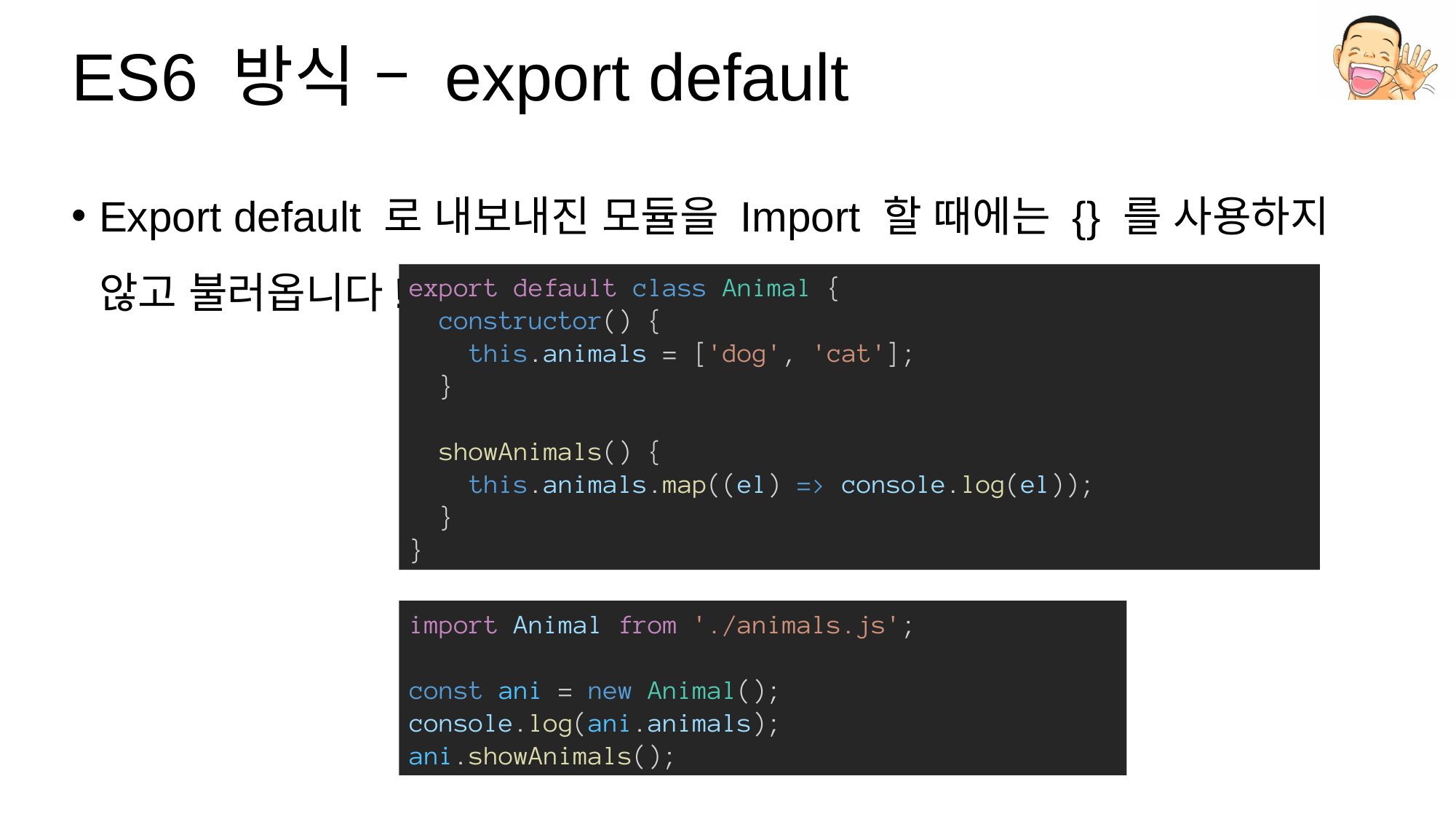

# ES6 방식 – export default
Export default 로 내보내진 모듈을 Import 할 때에는 {} 를 사용하지 않고 불러옵니다!
export default class Animal {
  constructor() {
    this.animals = ['dog', 'cat'];
  }
  showAnimals() {
    this.animals.map((el) => console.log(el));
  }
}
import Animal from './animals.js';
const ani = new Animal();
console.log(ani.animals);
ani.showAnimals();